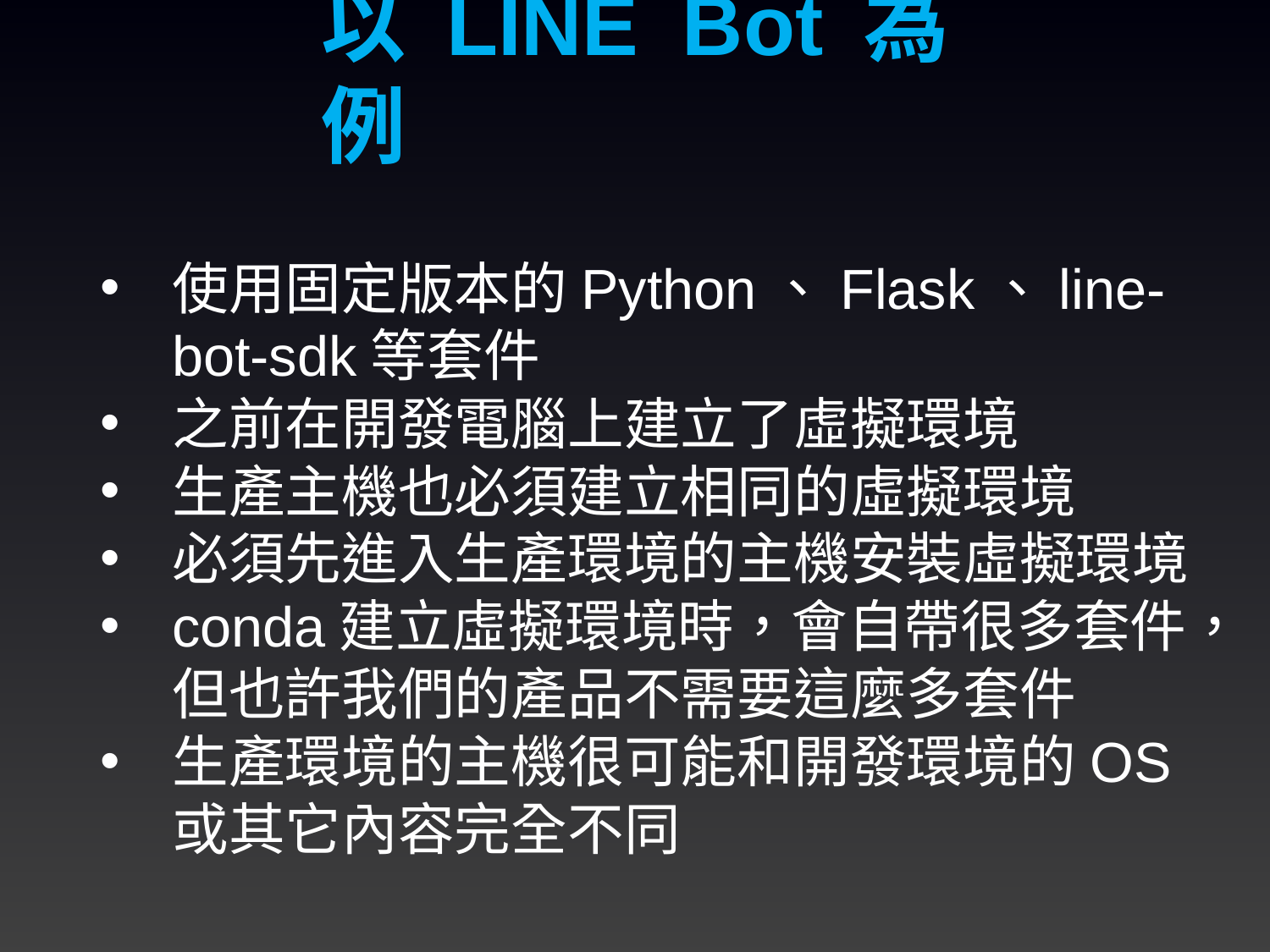

以LINE Bot為例
使用固定版本的Python、Flask、line-bot-sdk等套件
之前在開發電腦上建立了虛擬環境
生產主機也必須建立相同的虛擬環境
必須先進入生產環境的主機安裝虛擬環境
conda建立虛擬環境時，會自帶很多套件，但也許我們的產品不需要這麼多套件
生產環境的主機很可能和開發環境的OS或其它內容完全不同